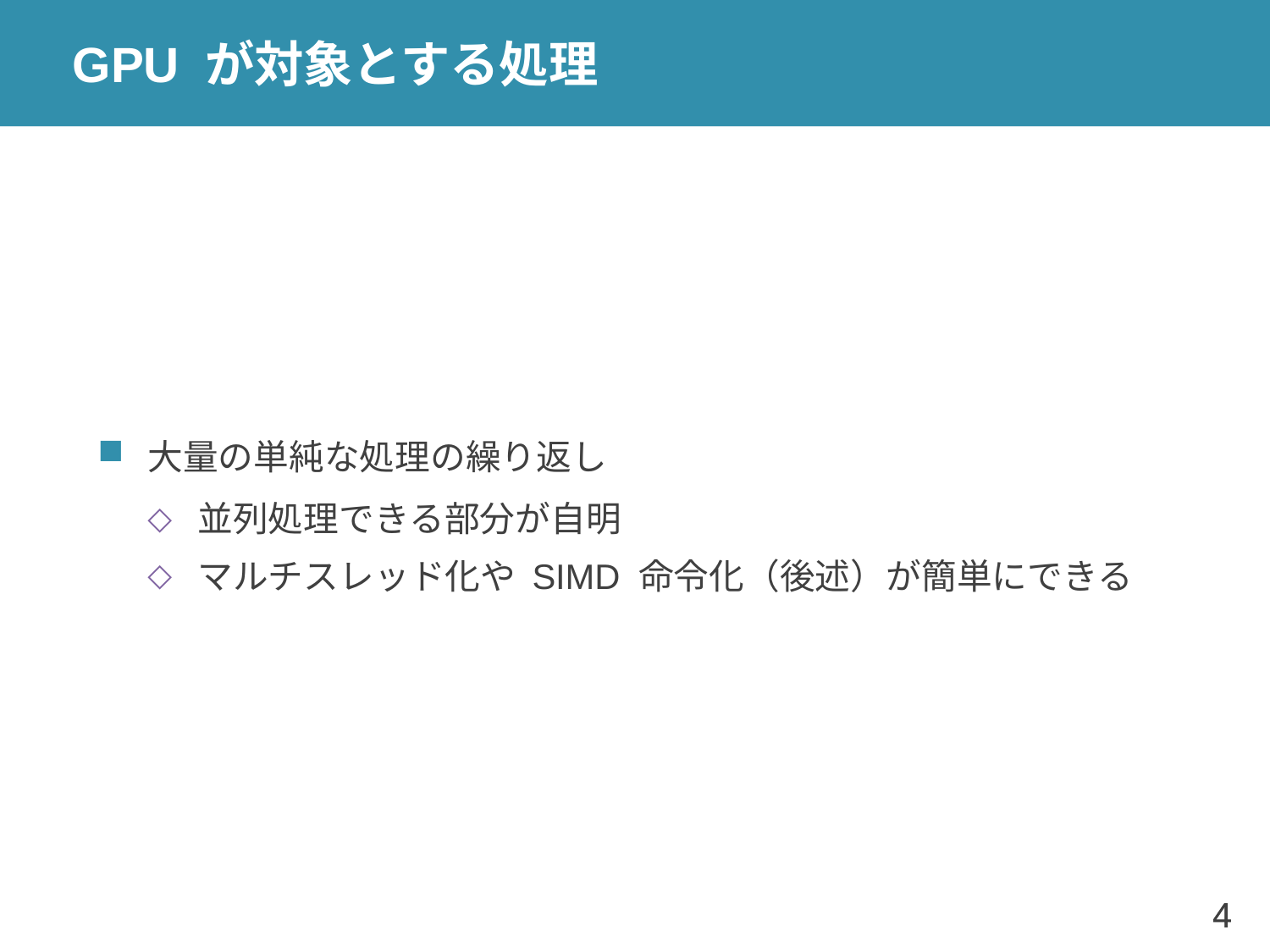

# GPU が対象とする処理
大量の単純な処理の繰り返し
並列処理できる部分が自明
マルチスレッド化や SIMD 命令化（後述）が簡単にできる